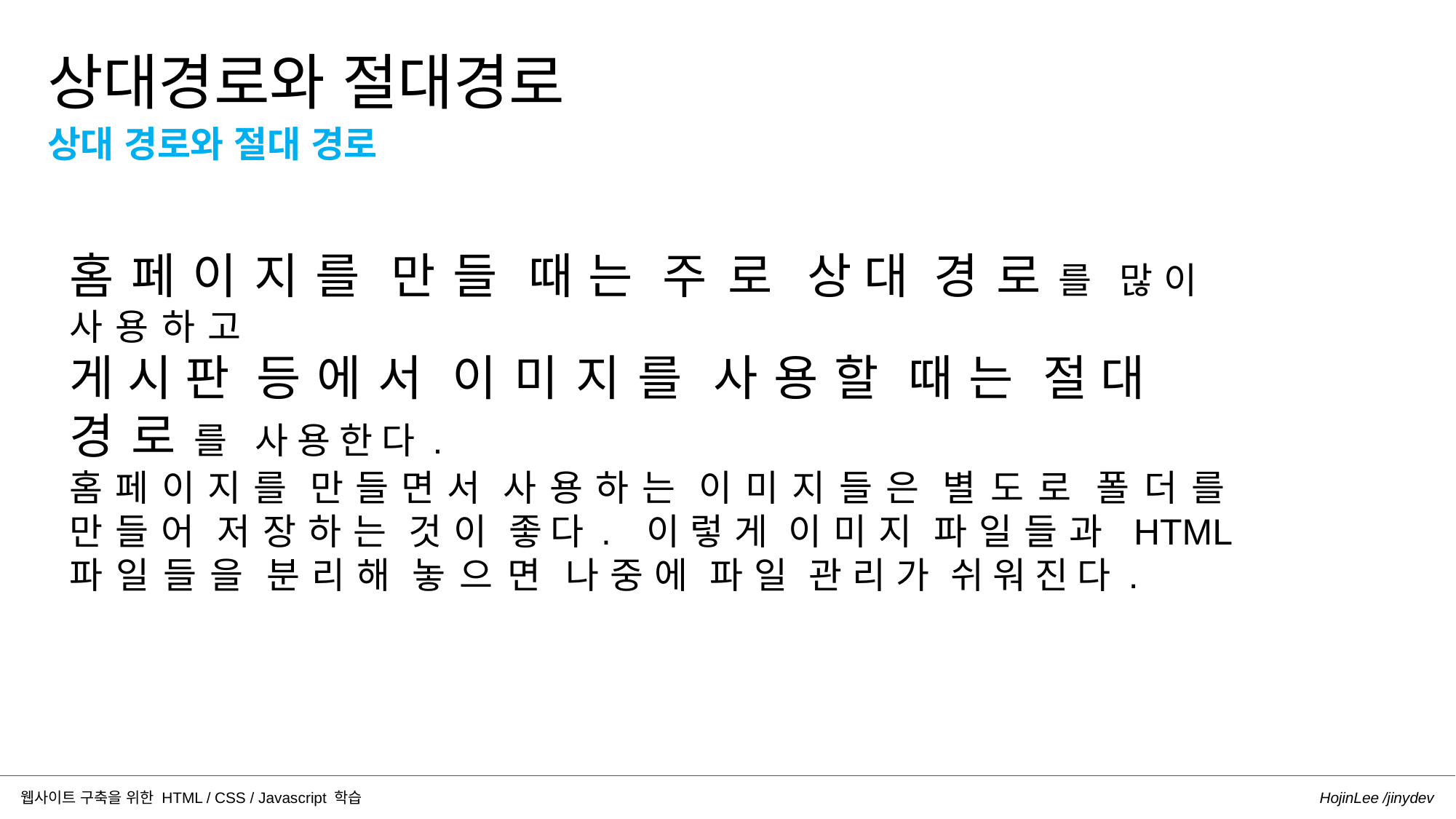

상대경로와 절대경로
상대 경로와 절대 경로
홈페이지를 만들 때는 주로 상대 경로를 많이 사용하고
게시판 등에서 이미지를 사용할 때는 절대 경로를 사용한다.
홈페이지를 만들면서 사용하는 이미지들은 별도로 폴더를 만들어 저장하는 것이 좋다. 이렇게 이미지 파일들과 HTML 파일들을 분리해 놓으면 나중에 파일 관리가 쉬워진다.
HojinLee /jinydev
웹사이트 구축을 위한 HTML / CSS / Javascript 학습